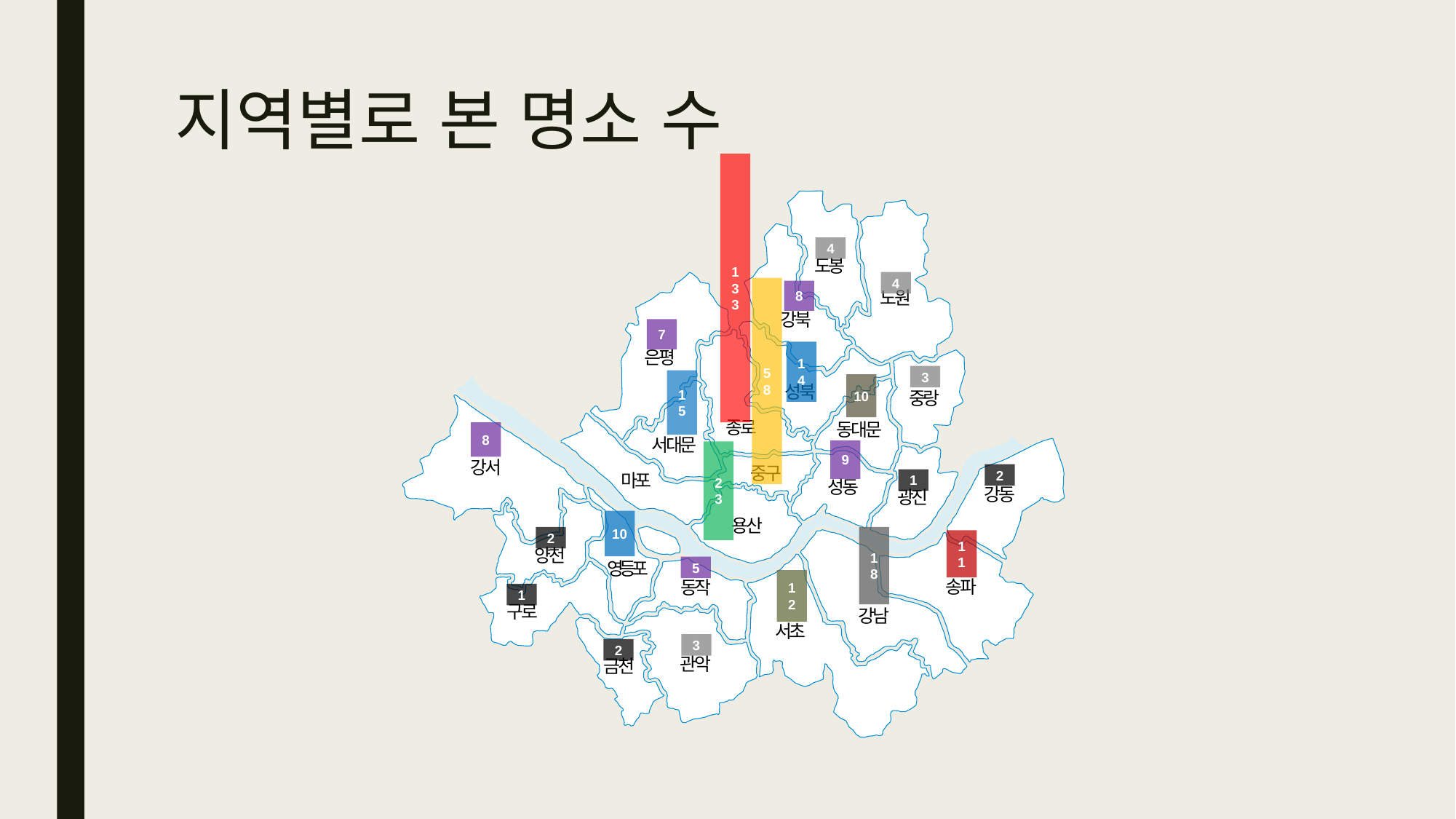

지역별로 본 명소 수
133

도봉

노원

강북

성북

중랑

동대문

광진

성동
4
4

은평

서대문

마포
58
8
7

종로

중구

용산
14
3
15
10

강서

영등포

양천

동작

구로

관악

금천
8

강동

강남

송파

서초
9
23
2
1
10
18
2
11
5
12
1
3
2